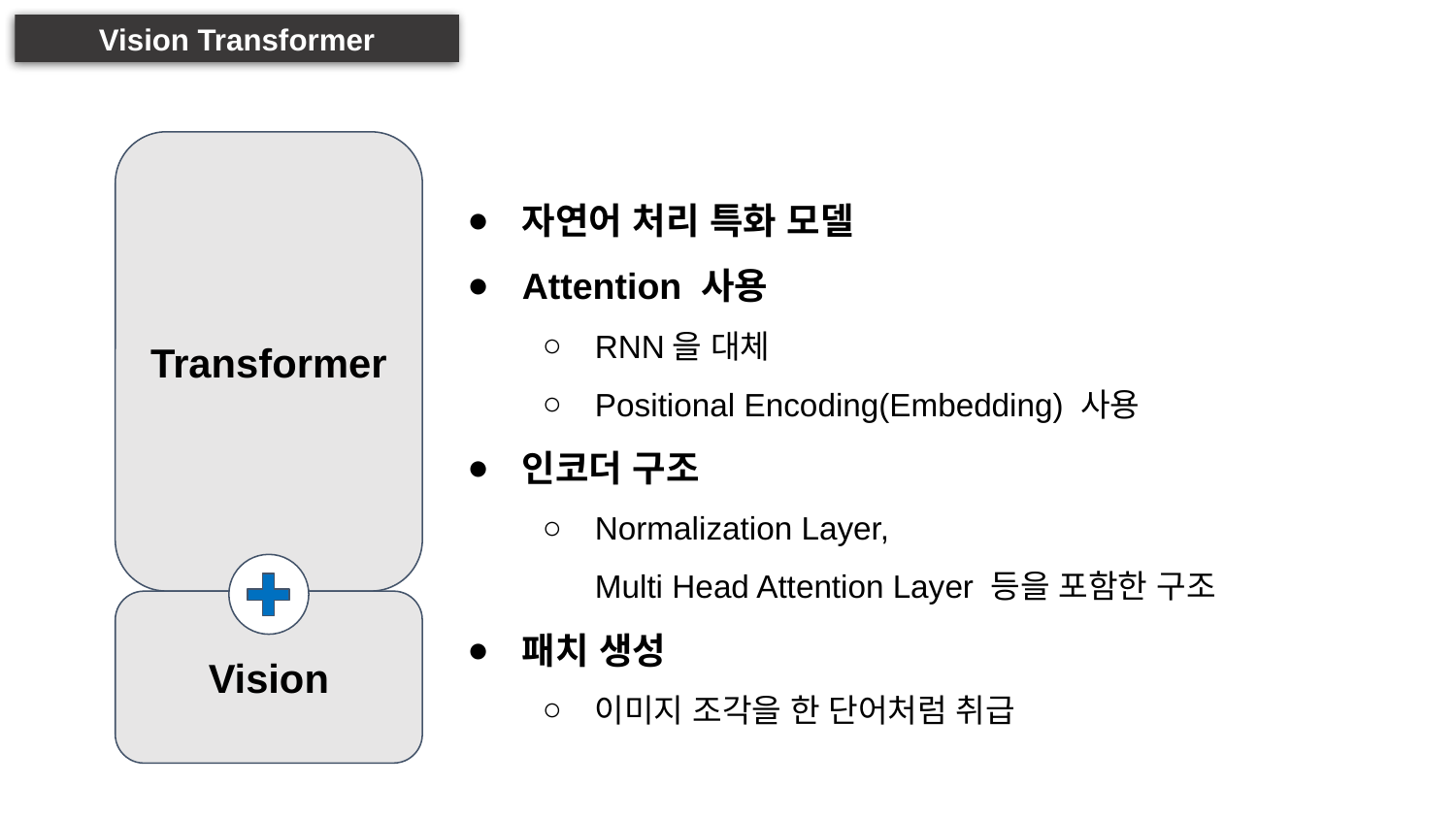

Vision Transformer

Transformer
자연어 처리 특화 모델
Attention 사용
RNN을 대체
Positional Encoding(Embedding) 사용
인코더 구조
Normalization Layer,
Multi Head Attention Layer 등을 포함한 구조

Vision
패치 생성
이미지 조각을 한 단어처럼 취급